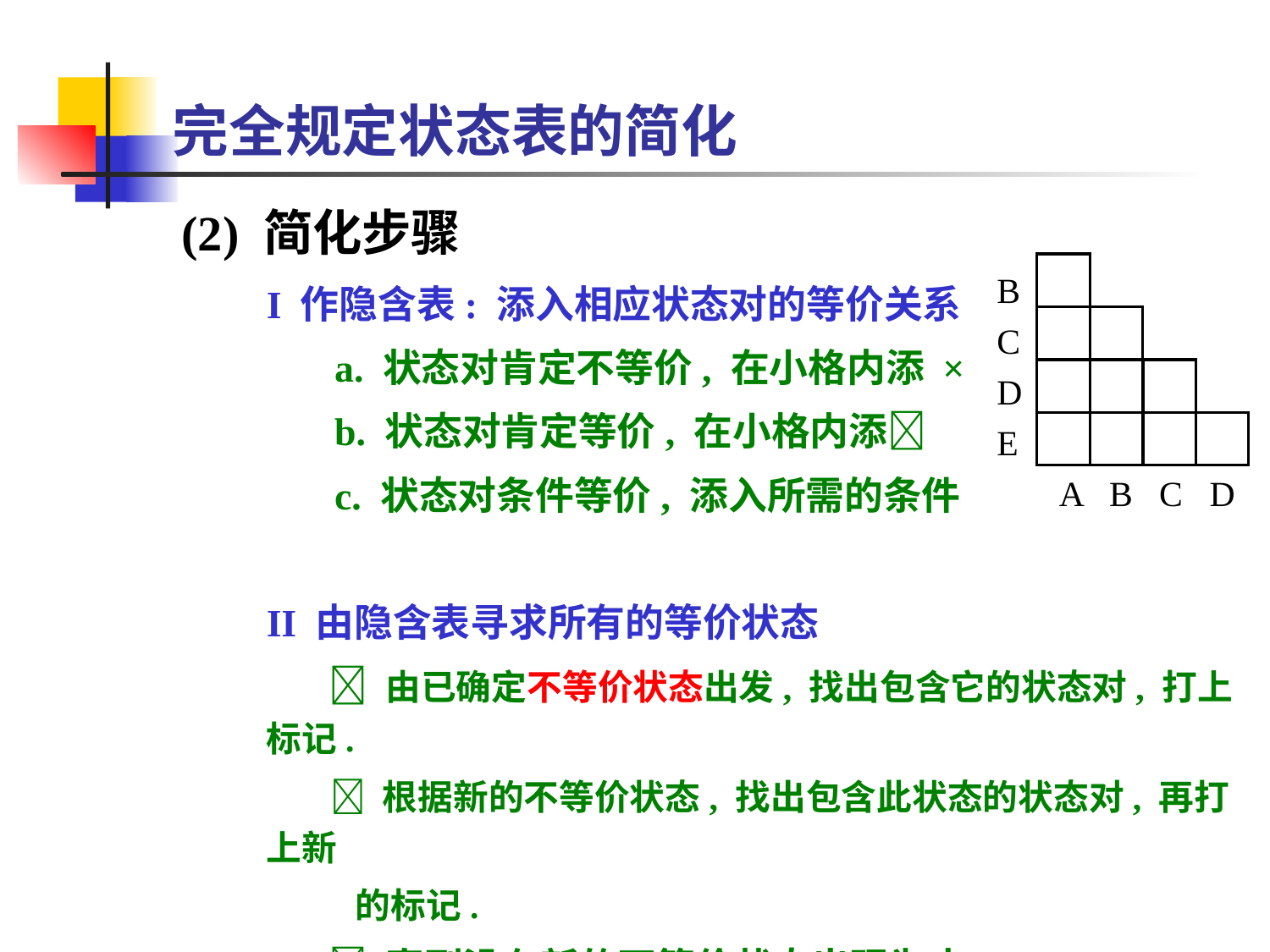

完全规定状态表的简化
(2) 简化步骤
B
C
D
E

A   B   C   D
I 作隐含表: 添入相应状态对的等价关系
       a. 状态对肯定不等价, 在小格内添 ×
       b. 状态对肯定等价, 在小格内添√
       c. 状态对条件等价, 添入所需的条件

II 由隐含表寻求所有的等价状态
       • 由已确定不等价状态出发, 找出包含它的状态对, 打上标记.
        • 根据新的不等价状态, 找出包含此状态的状态对, 再打上新
          的标记.
       • 直到没有新的不等价状态出现为止.